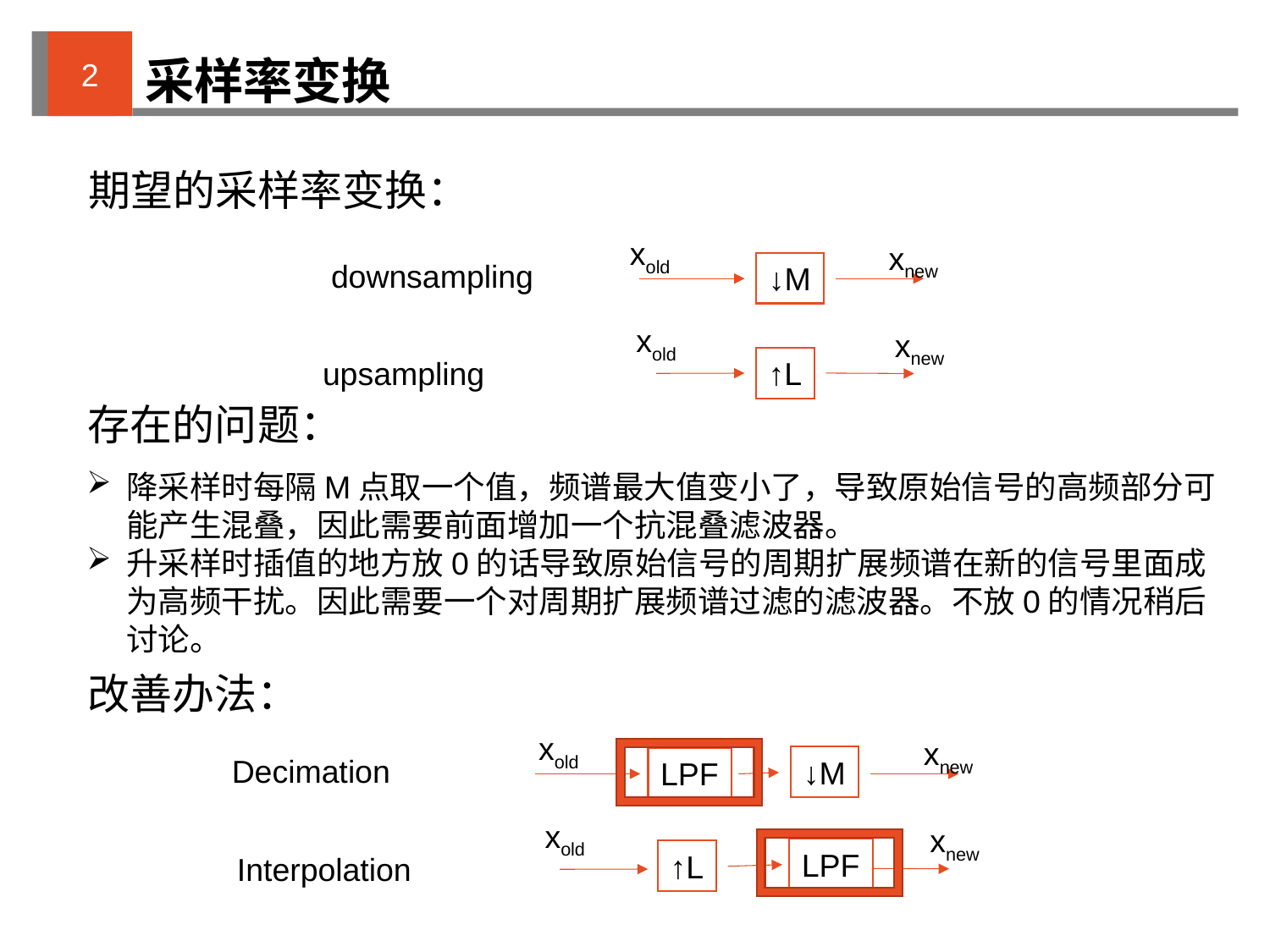

2
采样率变换

期望的采样率变换：
xold
xnew
downsampling
↓M
upsampling
↑L
xold
xnew
存在的问题：
降采样时每隔M点取一个值，频谱最大值变小了，导致原始信号的高频部分可能产生混叠，因此需要前面增加一个抗混叠滤波器。
升采样时插值的地方放0的话导致原始信号的周期扩展频谱在新的信号里面成为高频干扰。因此需要一个对周期扩展频谱过滤的滤波器。不放0的情况稍后讨论。
改善办法：
xold
xnew
Decimation
↓M
LPF
xold
xnew
LPF
↑L
Interpolation